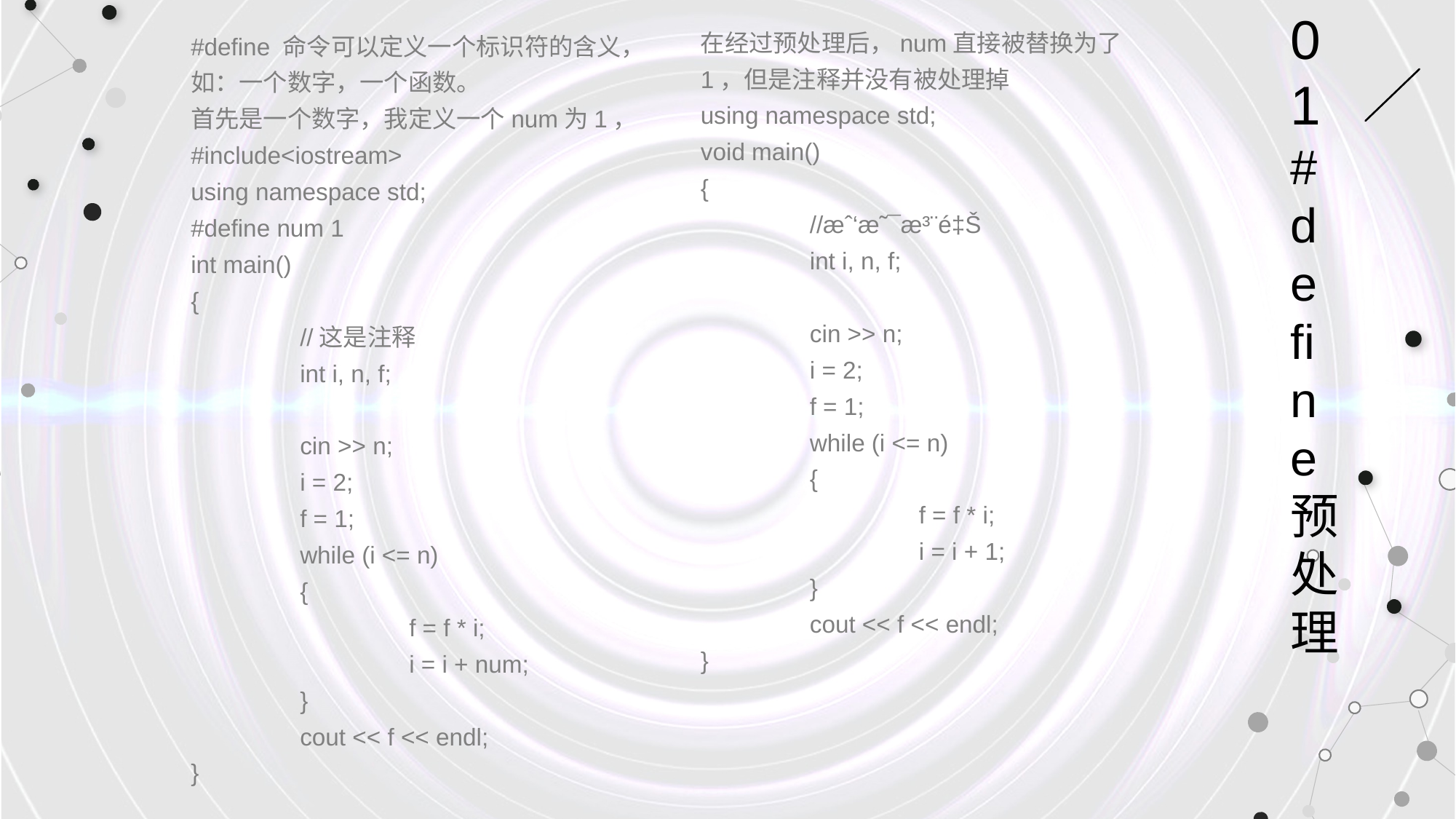

01#define预处理

在经过预处理后，num直接被替换为了1，但是注释并没有被处理掉
using namespace std;
void main()
{
	//æˆ‘æ˜¯æ³¨é‡Š
	int i, n, f;

	cin >> n;
	i = 2;
	f = 1;
	while (i <= n)
	{
		f = f * i;
		i = i + 1;
	}
	cout << f << endl;
}
#define 命令可以定义一个标识符的含义，如：一个数字，一个函数。
首先是一个数字，我定义一个num为1，
#include<iostream>
using namespace std;
#define num 1
int main()
{
	//这是注释
	int i, n, f;

	cin >> n;
	i = 2;
	f = 1;
	while (i <= n)
	{
		f = f * i;
		i = i + num;
	}
	cout << f << endl;
}